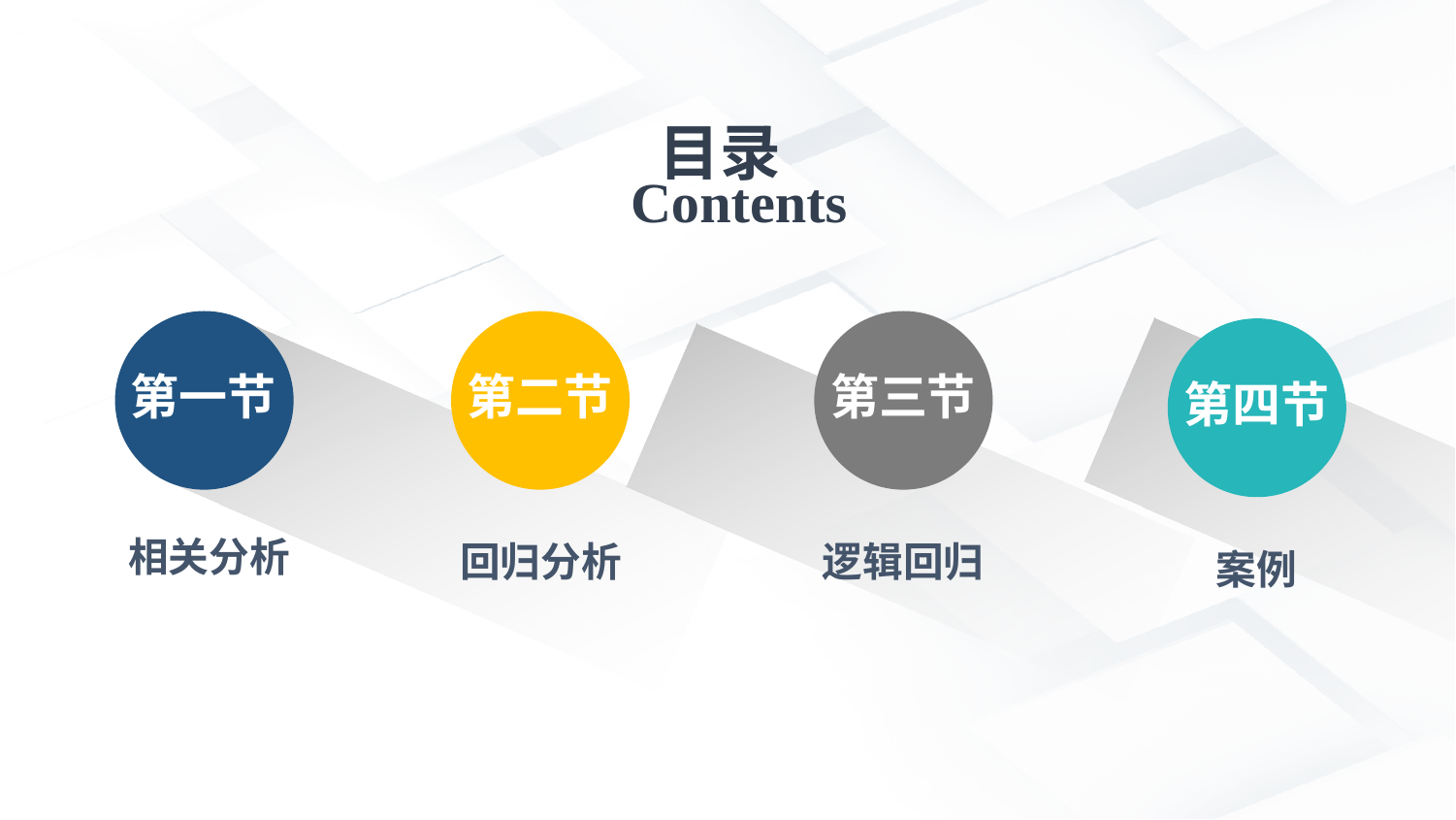

Contents
目录

第一节
相关分析
第二节
回归分析
第三节
逻辑回归
第四节
案例